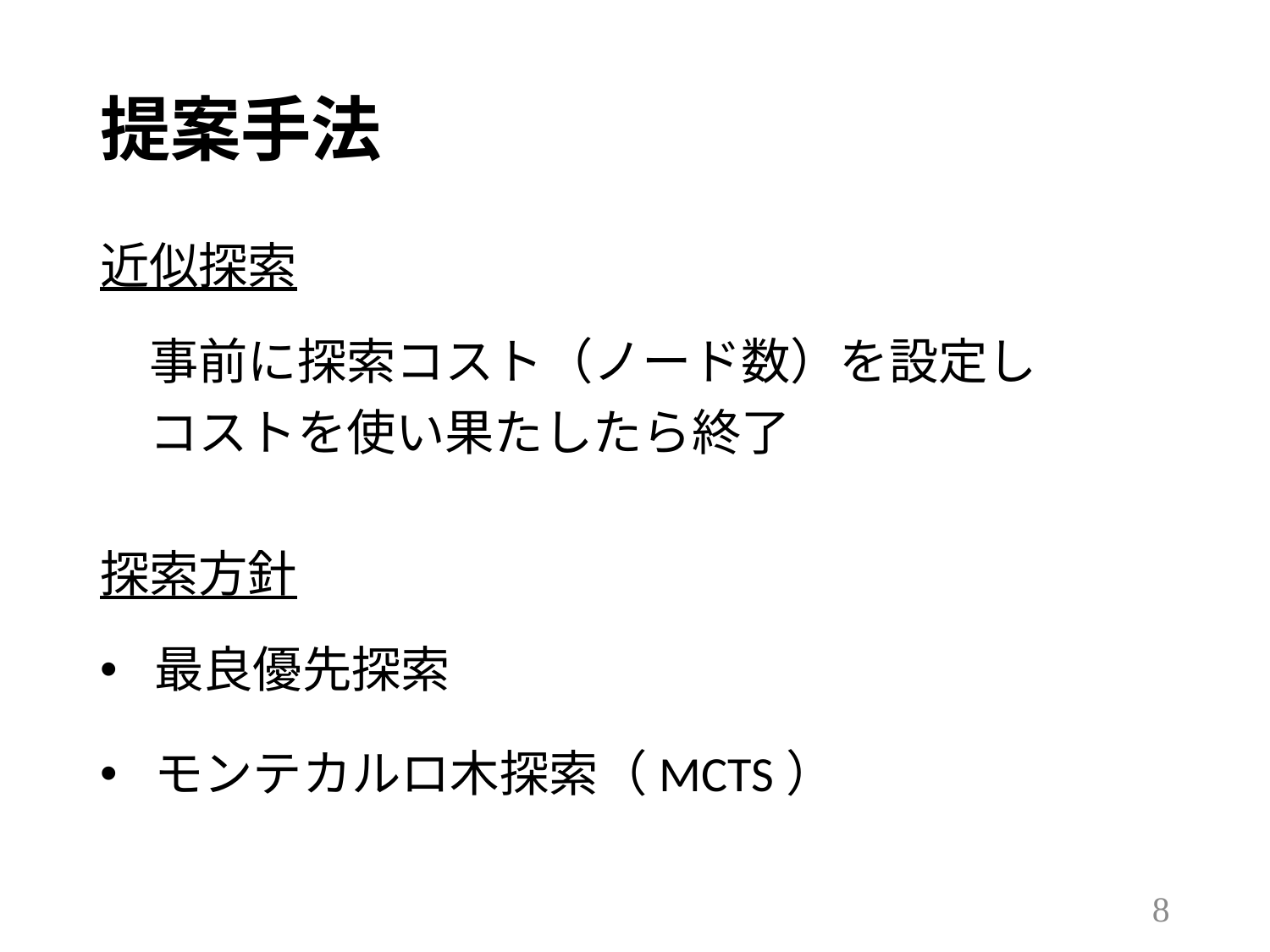

# 提案手法
近似探索

　事前に探索コスト（ノード数）を設定し
　コストを使い果たしたら終了

探索方針

 最良優先探索

 モンテカルロ木探索（MCTS）
8